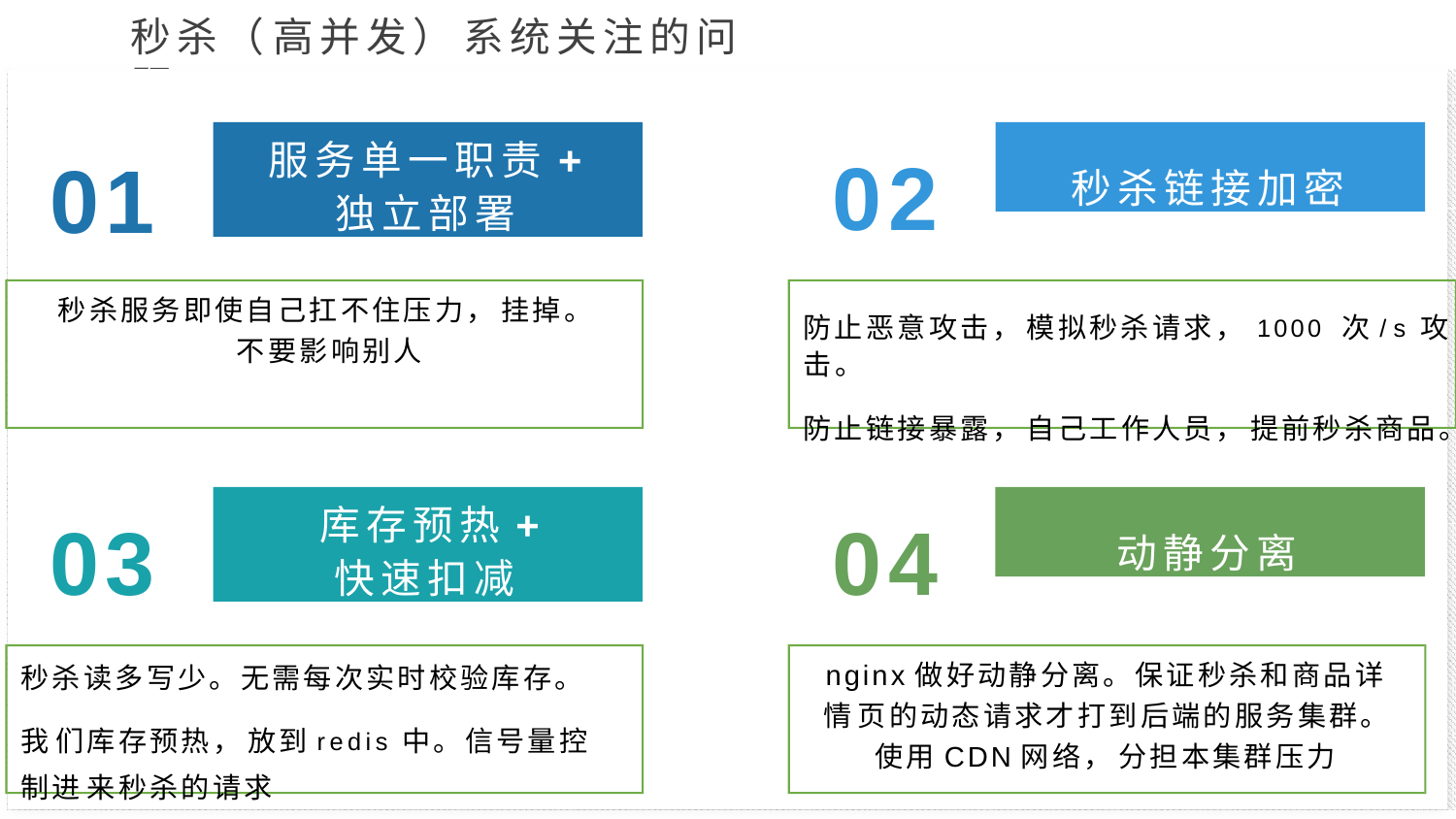

# 秒杀（ 高并发） 系统关注的问题

服务单一职责+
独立部署
秒杀链接加密
02
01

秒杀服务即使自己扛不住压力， 挂掉。 不要影响别人
防止恶意攻击， 模拟秒杀请求， 1000 次/ s攻击。
防止链接暴露， 自己工作人员， 提前秒杀商品。
库存预热+
快速扣减
动静分离
03
04

秒杀读多写少。无需每次实时校验库存。我 们库存预热， 放到redis中。信号量控制进 来秒杀的请求
nginx做好动静分离。保证秒杀和商品详情 页的动态请求才打到后端的服务集群。
使用CDN网络， 分担本集群压力